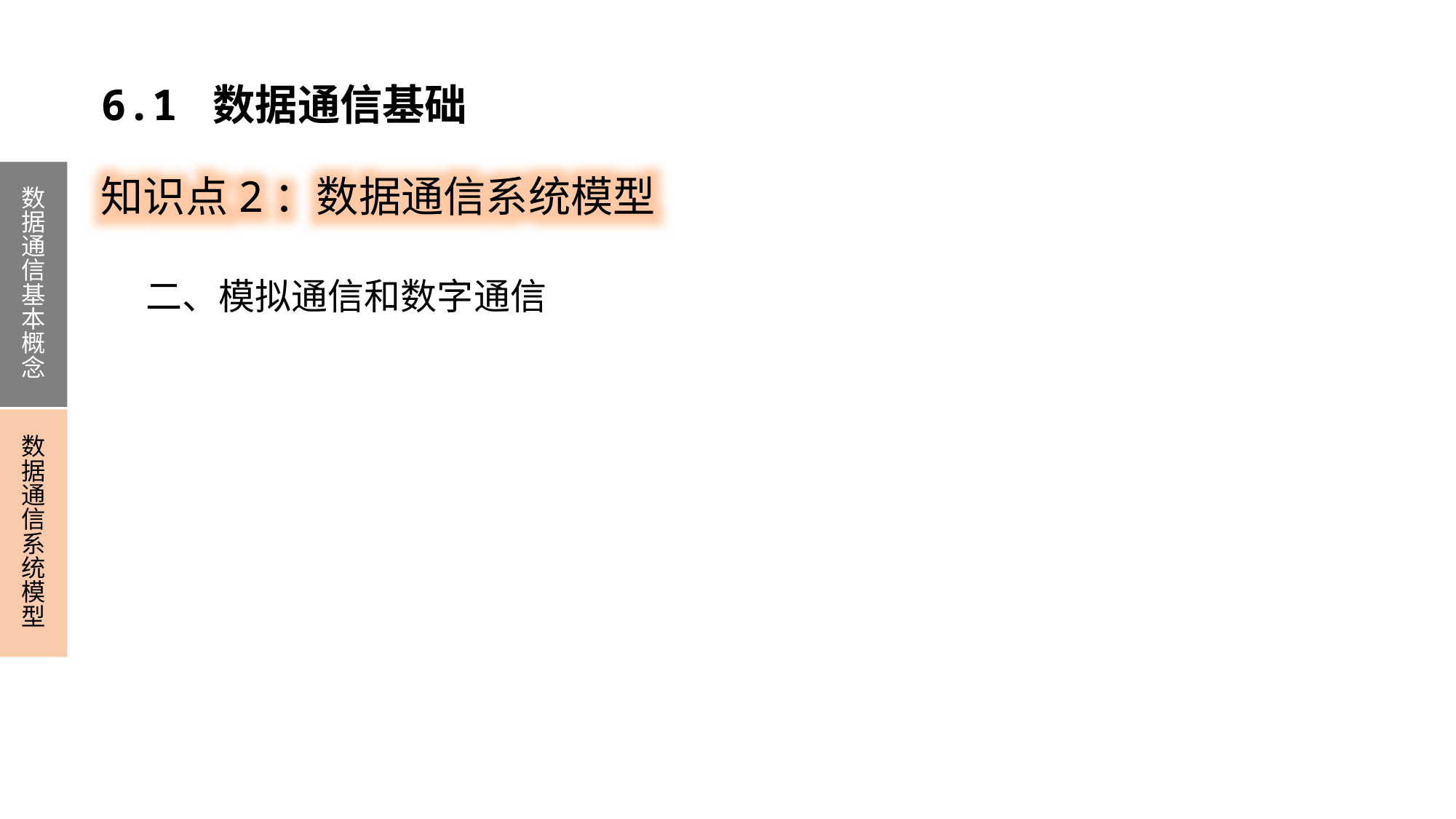

6.1 数据通信基础
知识点2：数据通信系统模型
数据通信基本概念
数据通信系统模型
二、模拟通信和数字通信